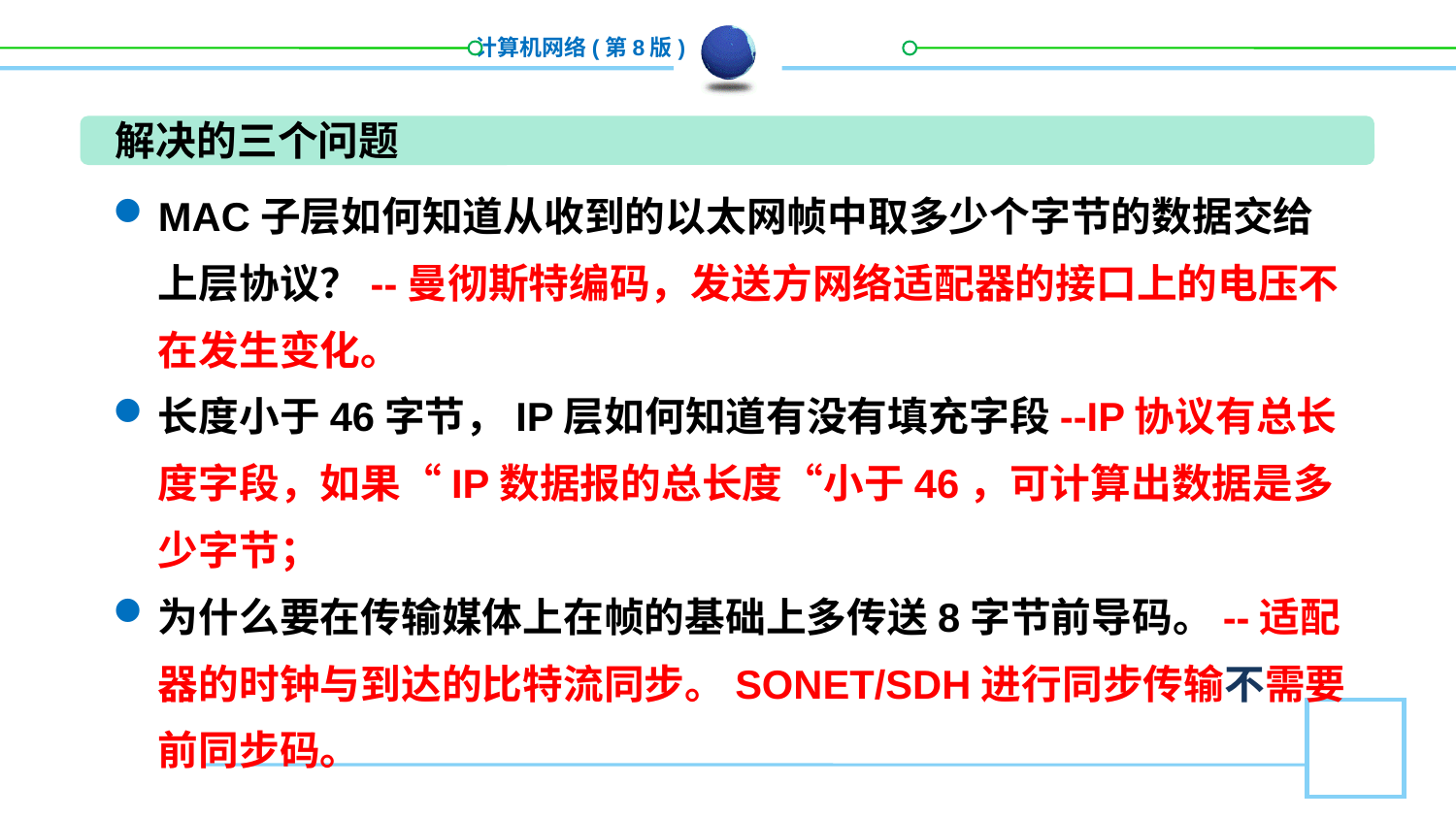

解决的三个问题

MAC子层如何知道从收到的以太网帧中取多少个字节的数据交给上层协议？--曼彻斯特编码，发送方网络适配器的接口上的电压不在发生变化。
长度小于46字节，IP层如何知道有没有填充字段--IP协议有总长度字段，如果“IP数据报的总长度“小于46，可计算出数据是多少字节；
为什么要在传输媒体上在帧的基础上多传送8字节前导码。--适配器的时钟与到达的比特流同步。SONET/SDH进行同步传输不需要前同步码。